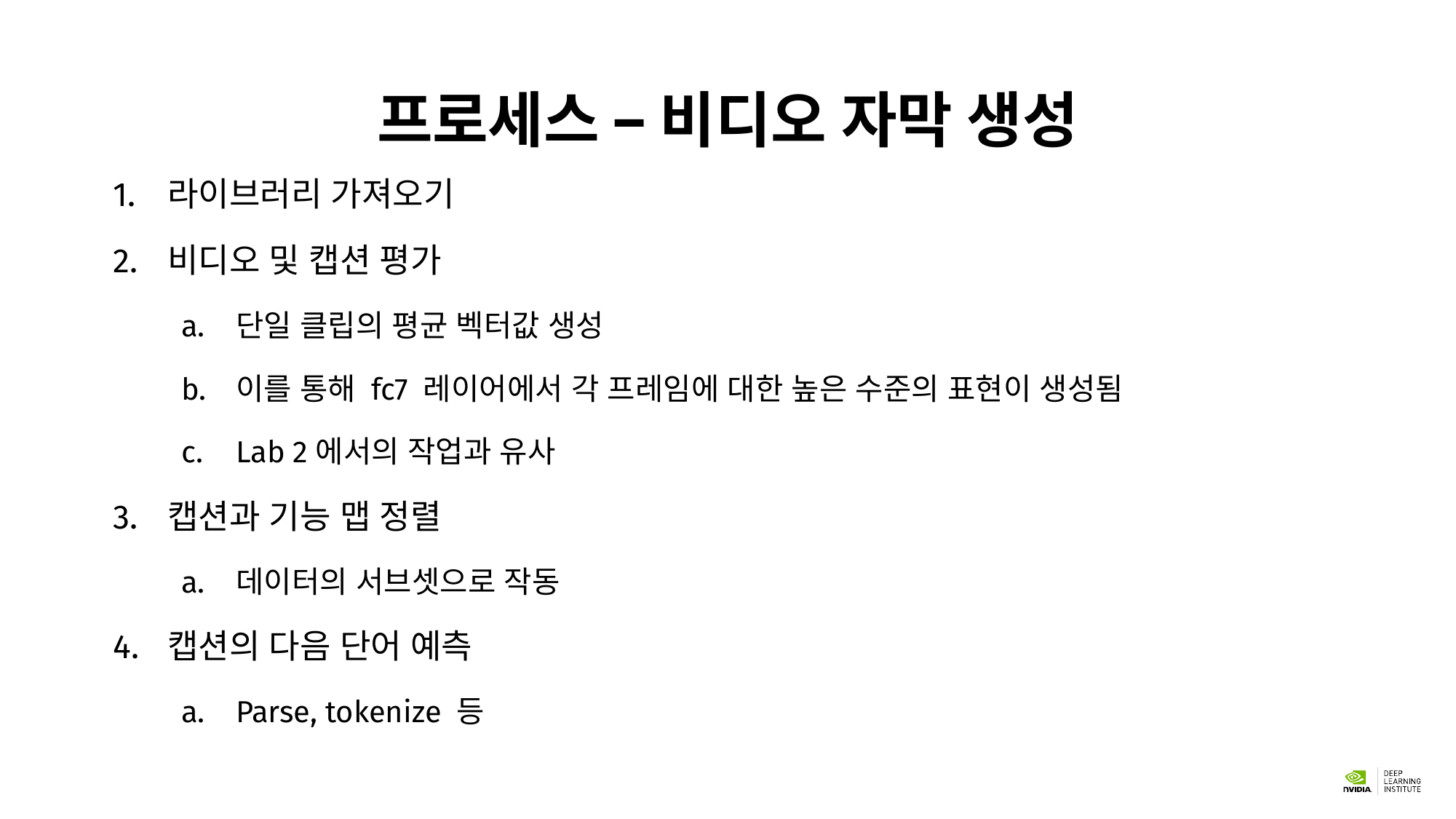

# 프로세스 – 비디오 자막 생성
라이브러리 가져오기
비디오 및 캡션 평가
단일 클립의 평균 벡터값 생성
이를 통해 fc7 레이어에서 각 프레임에 대한 높은 수준의 표현이 생성됨
Lab 2에서의 작업과 유사
캡션과 기능 맵 정렬
데이터의 서브셋으로 작동
캡션의 다음 단어 예측
Parse, tokenize 등